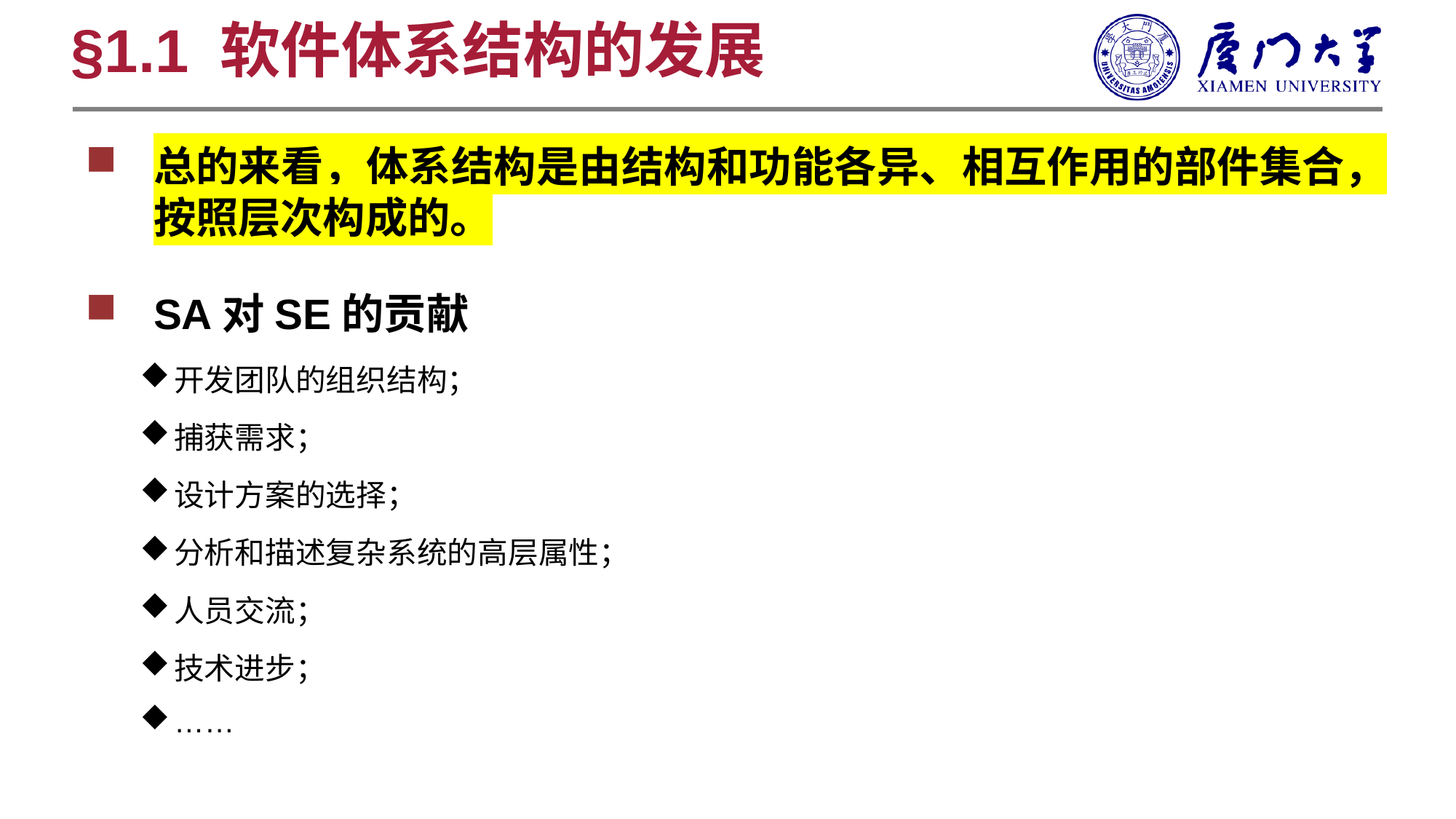

§1.1 软件体系结构的发展
总的来看，体系结构是由结构和功能各异、相互作用的部件集合，按照层次构成的。
SA对SE的贡献
开发团队的组织结构；
捕获需求；
设计方案的选择；
分析和描述复杂系统的高层属性；
人员交流；
技术进步；
……